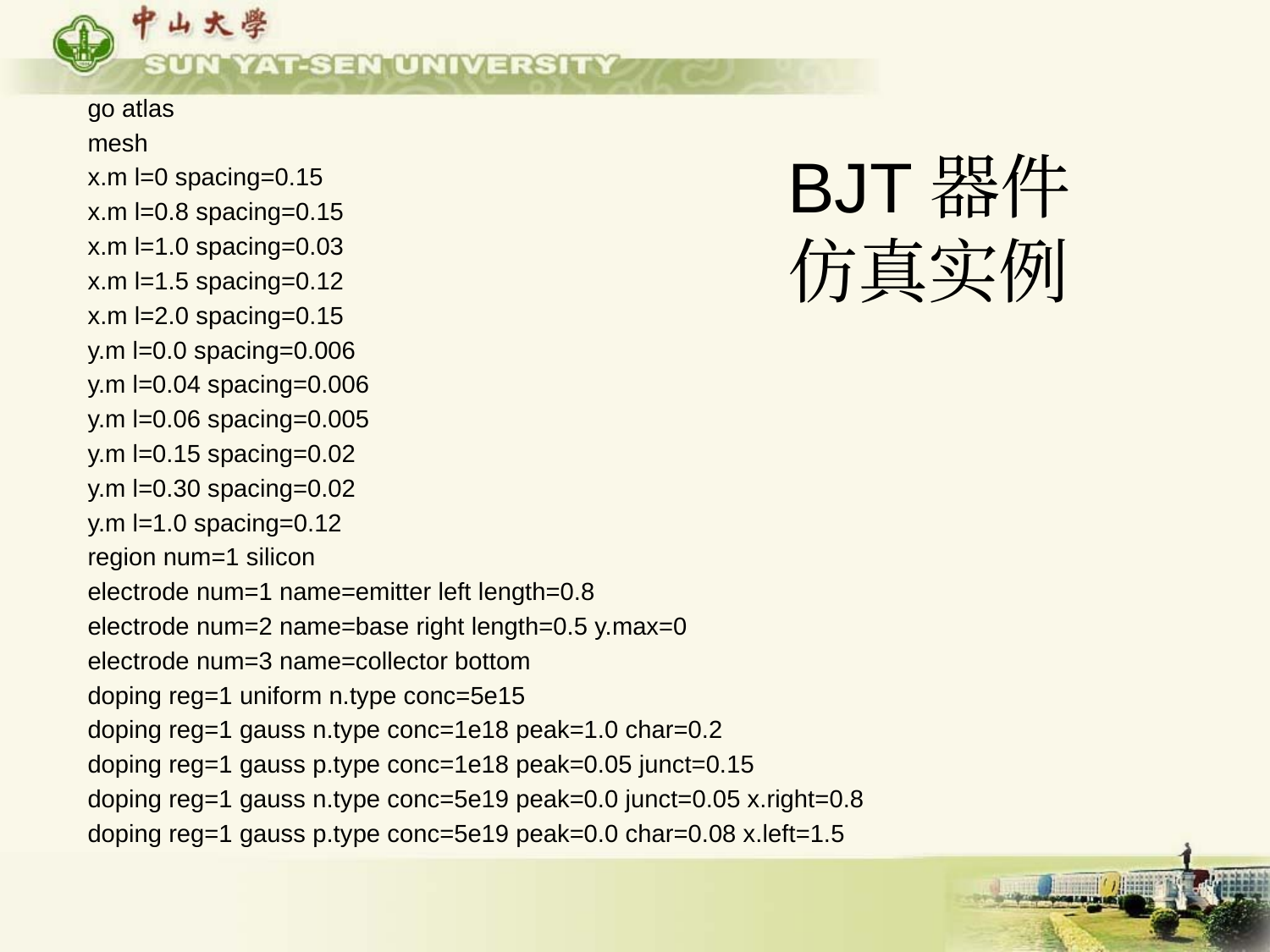

go atlas
mesh
x.m l=0 spacing=0.15
x.m l=0.8 spacing=0.15
x.m l=1.0 spacing=0.03
x.m l=1.5 spacing=0.12
x.m l=2.0 spacing=0.15
y.m l=0.0 spacing=0.006
y.m l=0.04 spacing=0.006
y.m l=0.06 spacing=0.005
y.m l=0.15 spacing=0.02
y.m l=0.30 spacing=0.02
y.m l=1.0 spacing=0.12
region num=1 silicon
electrode num=1 name=emitter left length=0.8
electrode num=2 name=base right length=0.5 y.max=0
electrode num=3 name=collector bottom
doping reg=1 uniform n.type conc=5e15
doping reg=1 gauss n.type conc=1e18 peak=1.0 char=0.2
doping reg=1 gauss p.type conc=1e18 peak=0.05 junct=0.15
doping reg=1 gauss n.type conc=5e19 peak=0.0 junct=0.05 x.right=0.8
doping reg=1 gauss p.type conc=5e19 peak=0.0 char=0.08 x.left=1.5
BJT器件仿真实例